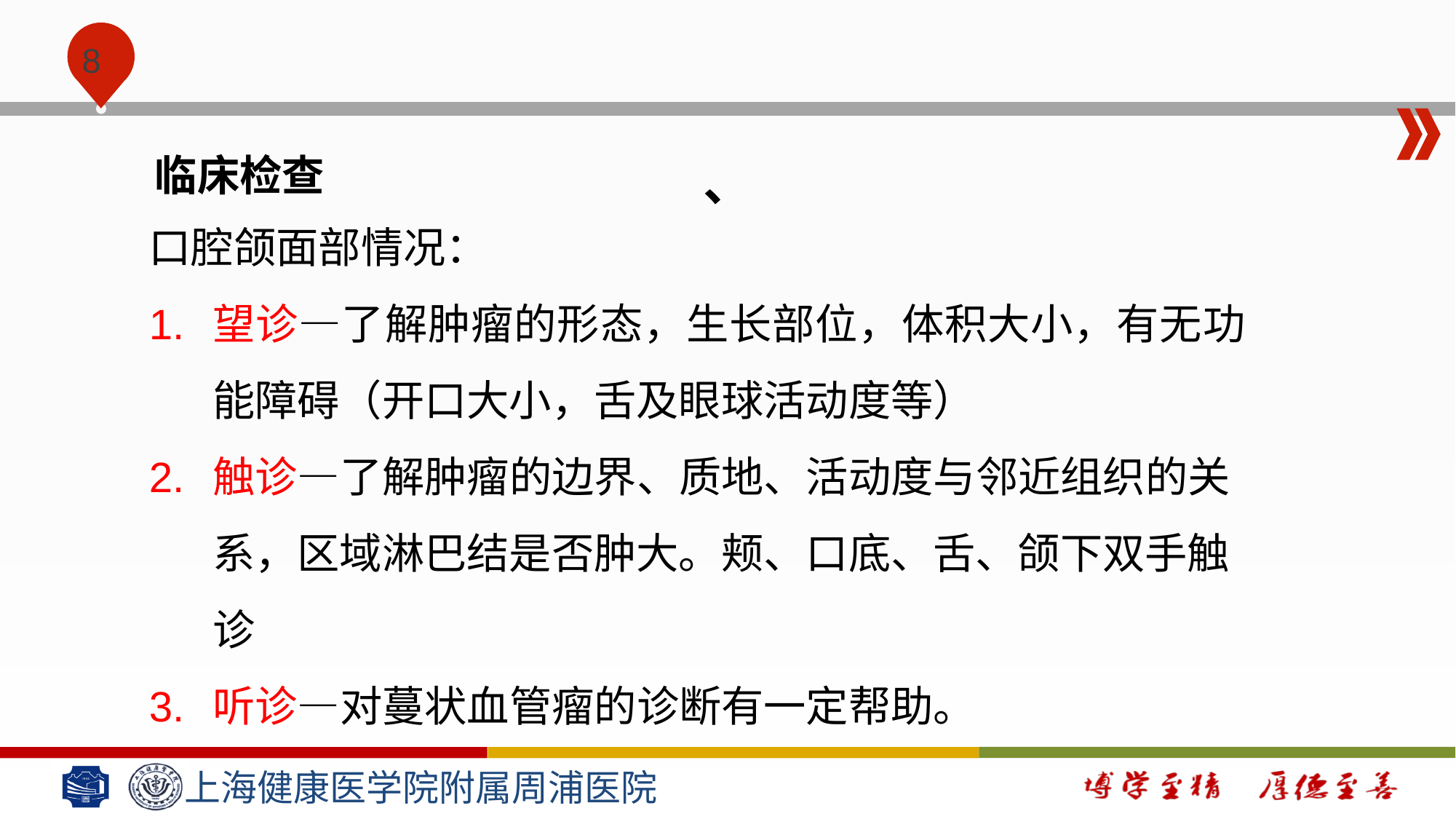

#
、
临床检查
口腔颌面部情况：
望诊—了解肿瘤的形态，生长部位，体积大小，有无功能障碍（开口大小，舌及眼球活动度等）
触诊—了解肿瘤的边界、质地、活动度与邻近组织的关系，区域淋巴结是否肿大。颊、口底、舌、颌下双手触诊
听诊—对蔓状血管瘤的诊断有一定帮助。